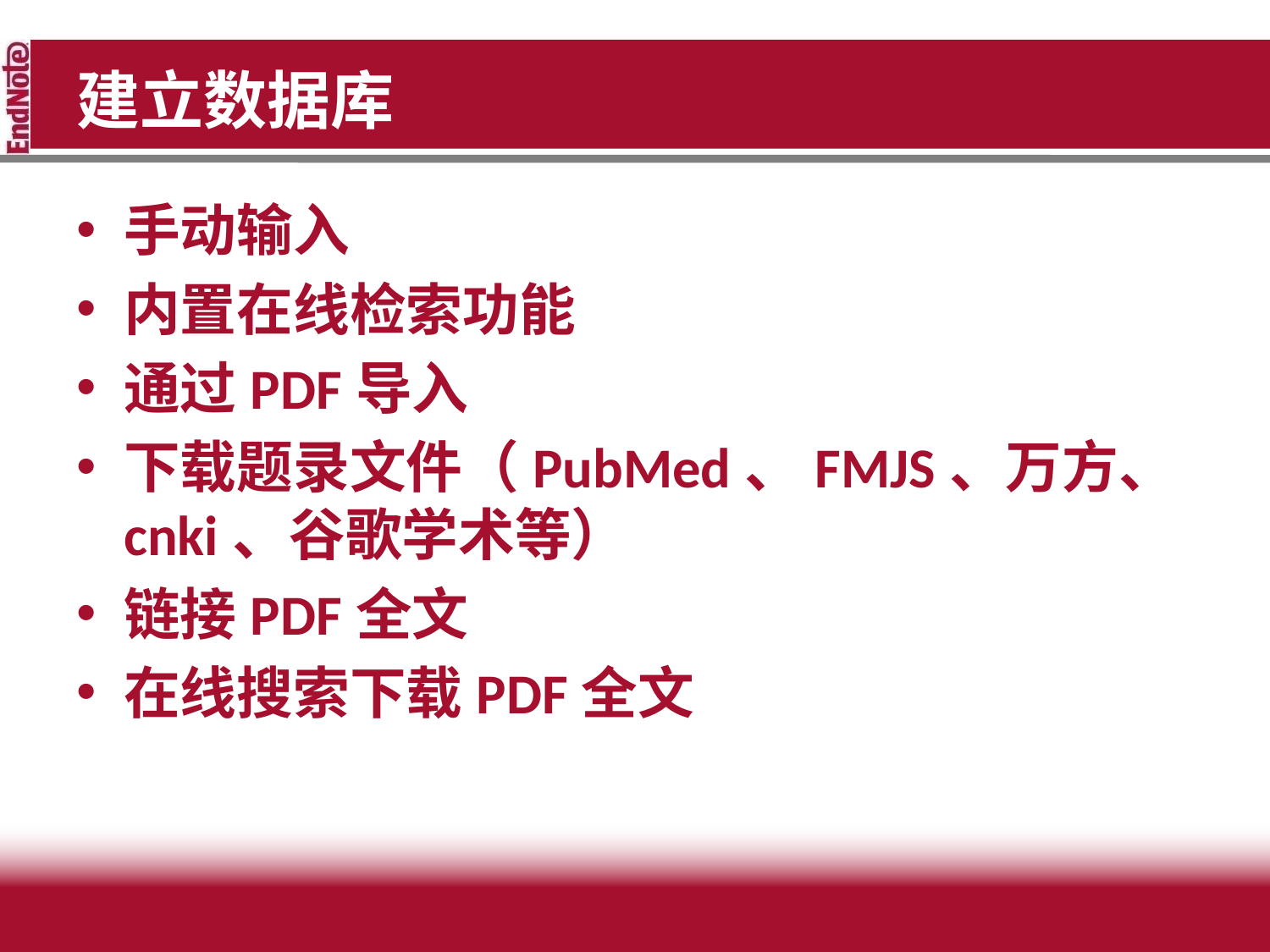

# 建立数据库
手动输入
内置在线检索功能
通过PDF导入
下载题录文件（PubMed、FMJS、万方、cnki、谷歌学术等）
链接PDF全文
在线搜索下载PDF全文